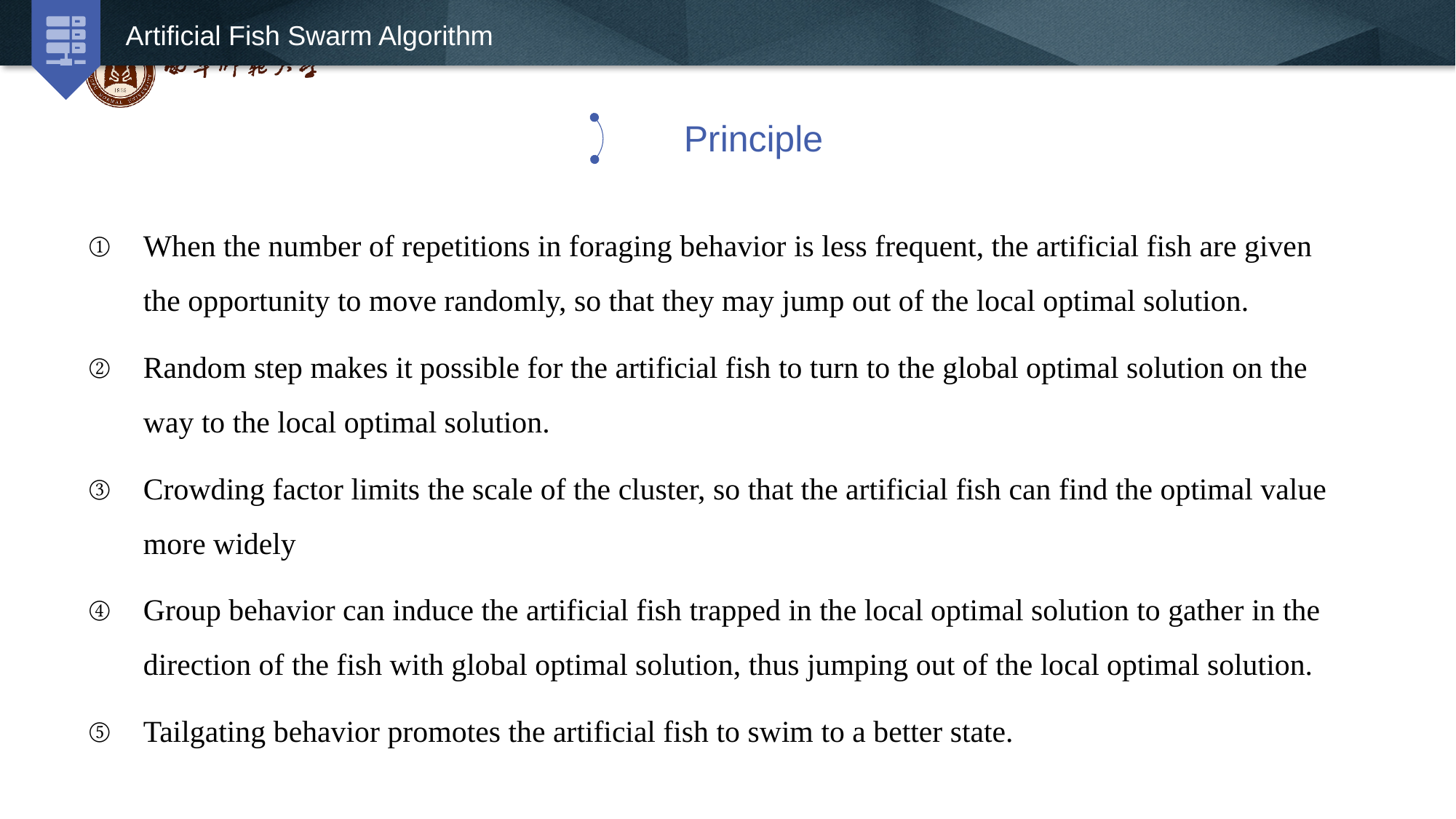

Artificial Fish Swarm Algorithm

Principle
When the number of repetitions in foraging behavior is less frequent, the artificial fish are given the opportunity to move randomly, so that they may jump out of the local optimal solution.
Random step makes it possible for the artificial fish to turn to the global optimal solution on the way to the local optimal solution.
Crowding factor limits the scale of the cluster, so that the artificial fish can find the optimal value more widely
Group behavior can induce the artificial fish trapped in the local optimal solution to gather in the direction of the fish with global optimal solution, thus jumping out of the local optimal solution.
Tailgating behavior promotes the artificial fish to swim to a better state.
延时符